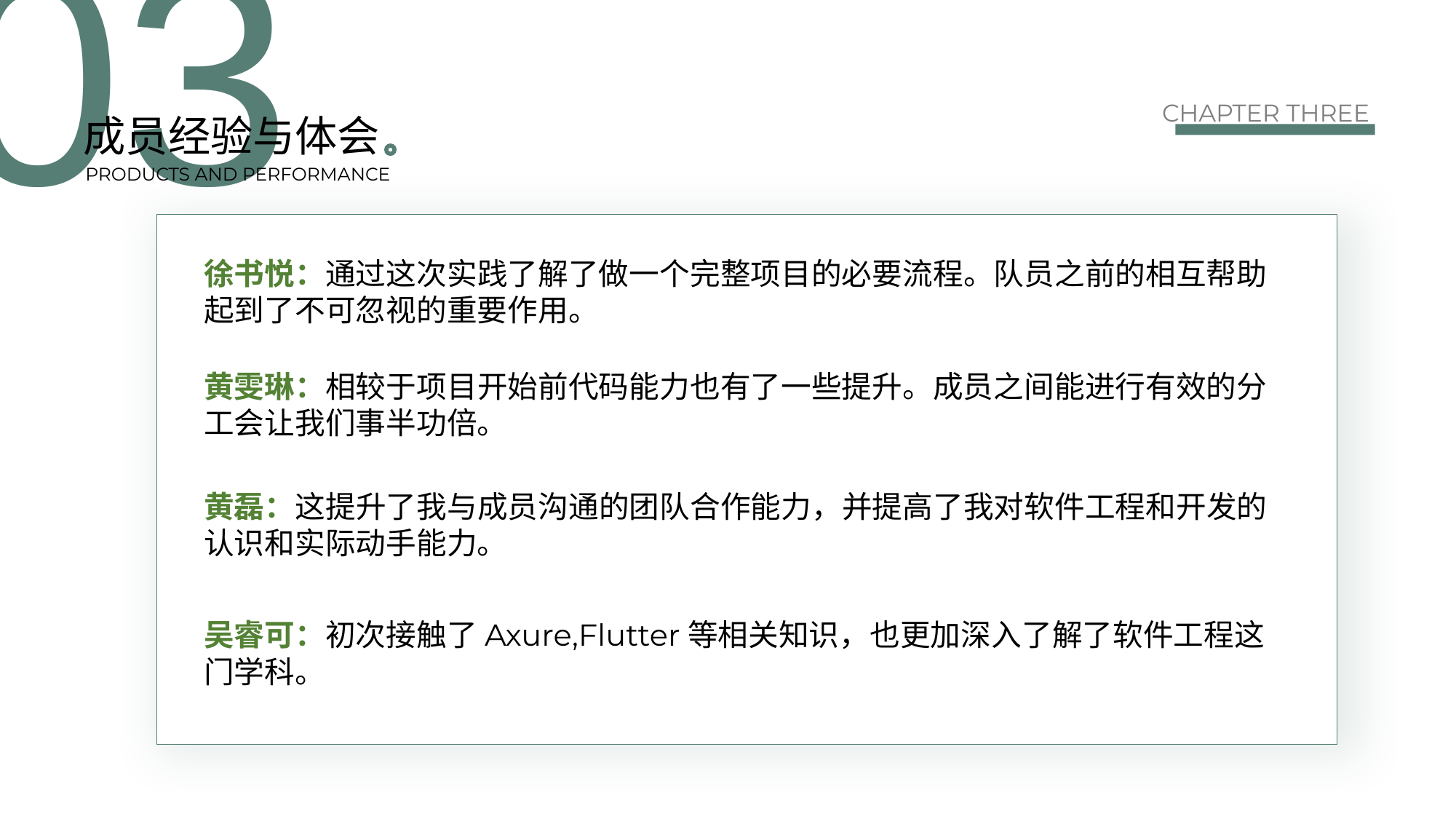

03
CHAPTER THREE
成员经验与体会

PRODUCTS AND PERFORMANCE

徐书悦：通过这次实践了解了做一个完整项目的必要流程。队员之前的相互帮助起到了不可忽视的重要作用。
黄雯琳：相较于项目开始前代码能力也有了一些提升。成员之间能进行有效的分工会让我们事半功倍。
黄磊：这提升了我与成员沟通的团队合作能力，并提高了我对软件工程和开发的认识和实际动手能力。
吴睿可：初次接触了Axure,Flutter等相关知识，也更加深入了解了软件工程这门学科。